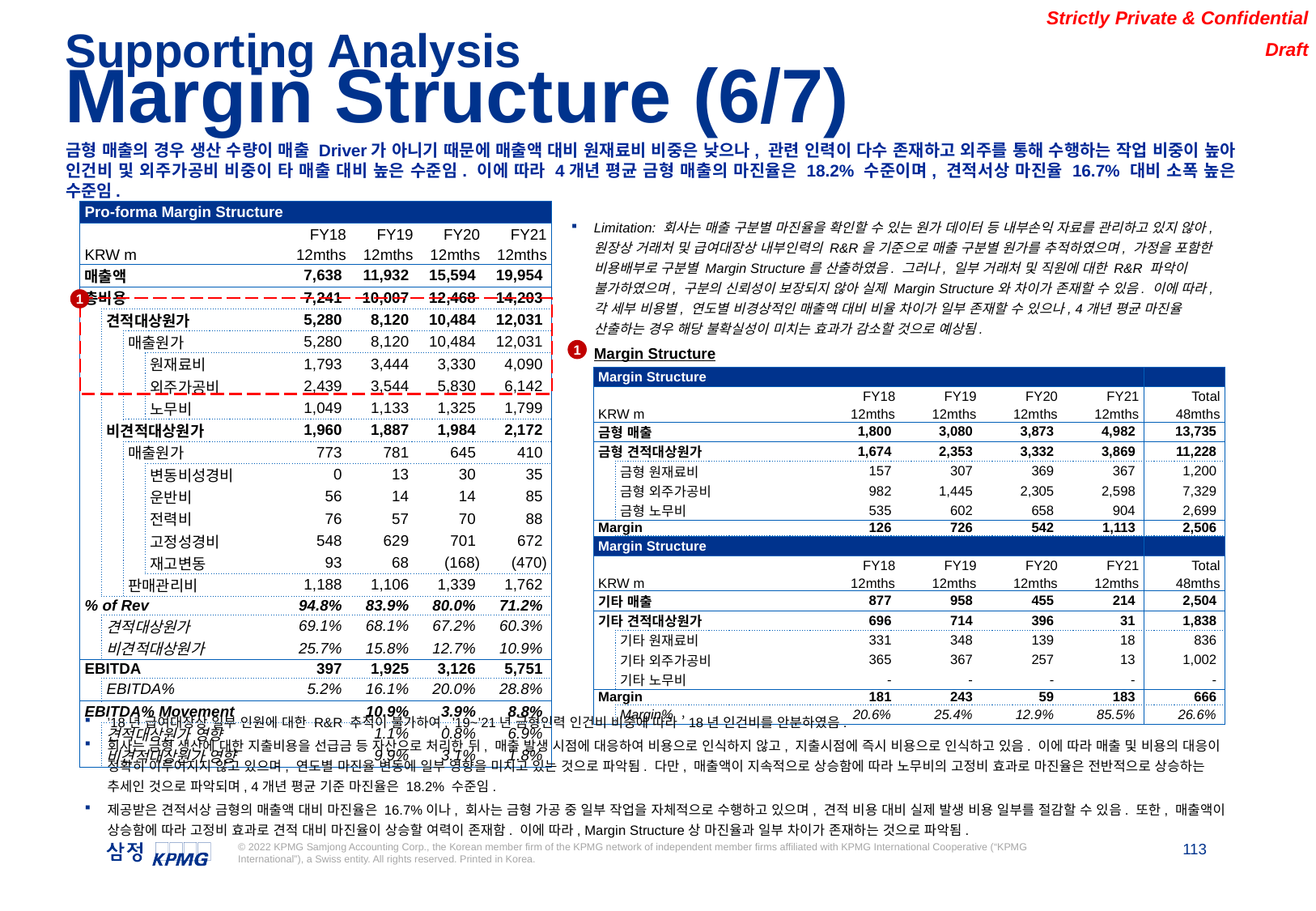

Supporting Analysis
Margin Structure (6/7)
금형 매출의 경우 생산 수량이 매출 Driver가 아니기 때문에 매출액 대비 원재료비 비중은 낮으나, 관련 인력이 다수 존재하고 외주를 통해 수행하는 작업 비중이 높아 인건비 및 외주가공비 비중이 타 매출 대비 높은 수준임. 이에 따라 4개년 평균 금형 매출의 마진율은 18.2% 수준이며, 견적서상 마진율 16.7% 대비 소폭 높은 수준임.
| Pro-forma Margin Structure |  |  |  |  |  |  |  |
| --- | --- | --- | --- | --- | --- | --- | --- |
|  |  |  |  | FY18 | FY19 | FY20 | FY21 |
| KRW m |  |  |  | 12mths | 12mths | 12mths | 12mths |
| 매출액 |  |  |  | 7,638 | 11,932 | 15,594 | 19,954 |
| 총비용 |  |  |  | 7,241 | 10,007 | 12,468 | 14,203 |
|  | 견적대상원가 |  |  | 5,280 | 8,120 | 10,484 | 12,031 |
|  |  | 매출원가 |  | 5,280 | 8,120 | 10,484 | 12,031 |
|  |  |  | 원재료비 | 1,793 | 3,444 | 3,330 | 4,090 |
|  |  |  | 외주가공비 | 2,439 | 3,544 | 5,830 | 6,142 |
|  |  |  | 노무비 | 1,049 | 1,133 | 1,325 | 1,799 |
|  | 비견적대상원가 |  |  | 1,960 | 1,887 | 1,984 | 2,172 |
|  |  | 매출원가 |  | 773 | 781 | 645 | 410 |
|  |  |  | 변동비성경비 | 0 | 13 | 30 | 35 |
|  |  |  | 운반비 | 56 | 14 | 14 | 85 |
|  |  |  | 전력비 | 76 | 57 | 70 | 88 |
|  |  |  | 고정성경비 | 548 | 629 | 701 | 672 |
|  |  |  | 재고변동 | 93 | 68 | (168) | (470) |
|  |  | 판매관리비 |  | 1,188 | 1,106 | 1,339 | 1,762 |
| % of Rev |  |  |  | 94.8% | 83.9% | 80.0% | 71.2% |
|  | 견적대상원가 |  |  | 69.1% | 68.1% | 67.2% | 60.3% |
|  | 비견적대상원가 |  |  | 25.7% | 15.8% | 12.7% | 10.9% |
| EBITDA |  |  |  | 397 | 1,925 | 3,126 | 5,751 |
|  | EBITDA% |  |  | 5.2% | 16.1% | 20.0% | 28.8% |
| EBITDA% Movement |  |  |  |  | 10.9% | 3.9% | 8.8% |
|  | 견적대상원가 영향 |  |  |  | 1.1% | 0.8% | 6.9% |
|  | 비견적대상원가 영향 |  |  |  | 9.9% | 3.1% | 1.8% |
Limitation: 회사는 매출 구분별 마진율을 확인할 수 있는 원가 데이터 등 내부손익 자료를 관리하고 있지 않아, 원장상 거래처 및 급여대장상 내부인력의 R&R을 기준으로 매출 구분별 원가를 추적하였으며, 가정을 포함한 비용배부로 구분별 Margin Structure를 산출하였음. 그러나, 일부 거래처 및 직원에 대한 R&R 파악이 불가하였으며, 구분의 신뢰성이 보장되지 않아 실제 Margin Structure와 차이가 존재할 수 있음. 이에 따라, 각 세부 비용별, 연도별 비경상적인 매출액 대비 비율 차이가 일부 존재할 수 있으나, 4개년 평균 마진율 산출하는 경우 해당 불확실성이 미치는 효과가 감소할 것으로 예상됨.
Margin Structure

1

1
| Margin Structure |  |  |  |  |  |  |  |
| --- | --- | --- | --- | --- | --- | --- | --- |
|  |  |  | FY18 | FY19 | FY20 | FY21 | Total |
| KRW m |  |  | 12mths | 12mths | 12mths | 12mths | 48mths |
| 금형 매출 |  |  | 1,800 | 3,080 | 3,873 | 4,982 | 13,735 |
| 금형 견적대상원가 |  |  | 1,674 | 2,353 | 3,332 | 3,869 | 11,228 |
|  | 금형 원재료비 |  | 157 | 307 | 369 | 367 | 1,200 |
|  | 금형 외주가공비 |  | 982 | 1,445 | 2,305 | 2,598 | 7,329 |
|  | 금형 노무비 |  | 535 | 602 | 658 | 904 | 2,699 |
| Margin |  |  | 126 | 726 | 542 | 1,113 | 2,506 |
|  | Margin% |  | 7.0% | 23.6% | 14.0% | 22.3% | 18.2% |
| Margin Structure |  |  |  |  |  |  |  |
| --- | --- | --- | --- | --- | --- | --- | --- |
|  |  |  | FY18 | FY19 | FY20 | FY21 | Total |
| KRW m |  |  | 12mths | 12mths | 12mths | 12mths | 48mths |
| 기타 매출 |  |  | 877 | 958 | 455 | 214 | 2,504 |
| 기타 견적대상원가 |  |  | 696 | 714 | 396 | 31 | 1,838 |
|  | 기타 원재료비 |  | 331 | 348 | 139 | 18 | 836 |
|  | 기타 외주가공비 |  | 365 | 367 | 257 | 13 | 1,002 |
|  | 기타 노무비 |  | - | - | - | - | - |
| Margin |  |  | 181 | 243 | 59 | 183 | 666 |
|  | Margin% |  | 20.6% | 25.4% | 12.9% | 85.5% | 26.6% |
’18년 급여대장상 일부 인원에 대한 R&R 추적이 불가하여, ’19~’21년 금형인력 인건비 비중에 따라 ’18년 인건비를 안분하였음.
회사는 금형 생산에 대한 지출비용을 선급금 등 자산으로 처리한 뒤, 매출 발생 시점에 대응하여 비용으로 인식하지 않고, 지출시점에 즉시 비용으로 인식하고 있음. 이에 따라 매출 및 비용의 대응이 정확히 이루어지지 않고 있으며, 연도별 마진율 변동에 일부 영향을 미치고 있는 것으로 파악됨. 다만, 매출액이 지속적으로 상승함에 따라 노무비의 고정비 효과로 마진율은 전반적으로 상승하는 추세인 것으로 파악되며, 4개년 평균 기준 마진율은 18.2% 수준임.
제공받은 견적서상 금형의 매출액 대비 마진율은 16.7%이나, 회사는 금형 가공 중 일부 작업을 자체적으로 수행하고 있으며, 견적 비용 대비 실제 발생 비용 일부를 절감할 수 있음. 또한, 매출액이 상승함에 따라 고정비 효과로 견적 대비 마진율이 상승할 여력이 존재함. 이에 따라, Margin Structure상 마진율과 일부 차이가 존재하는 것으로 파악됨.